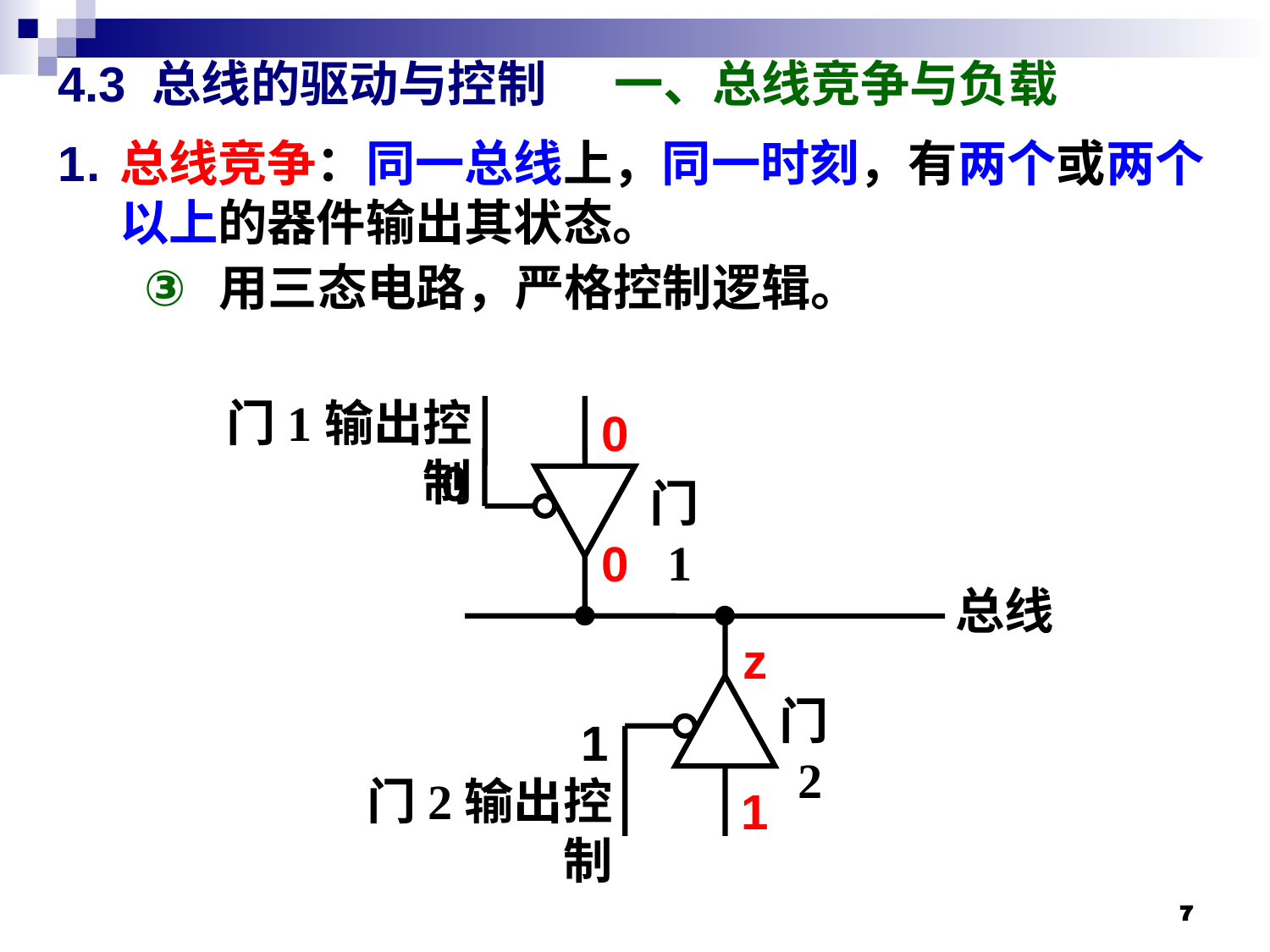

# 4.3 总线的驱动与控制      一、总线竞争与负载
总线竞争：同一总线上，同一时刻，有两个或两个以上的器件输出其状态。
用三态电路，严格控制逻辑。
门1输出控制

0

0

门1

0

总线

z

门2
1

门2输出控制

1
7